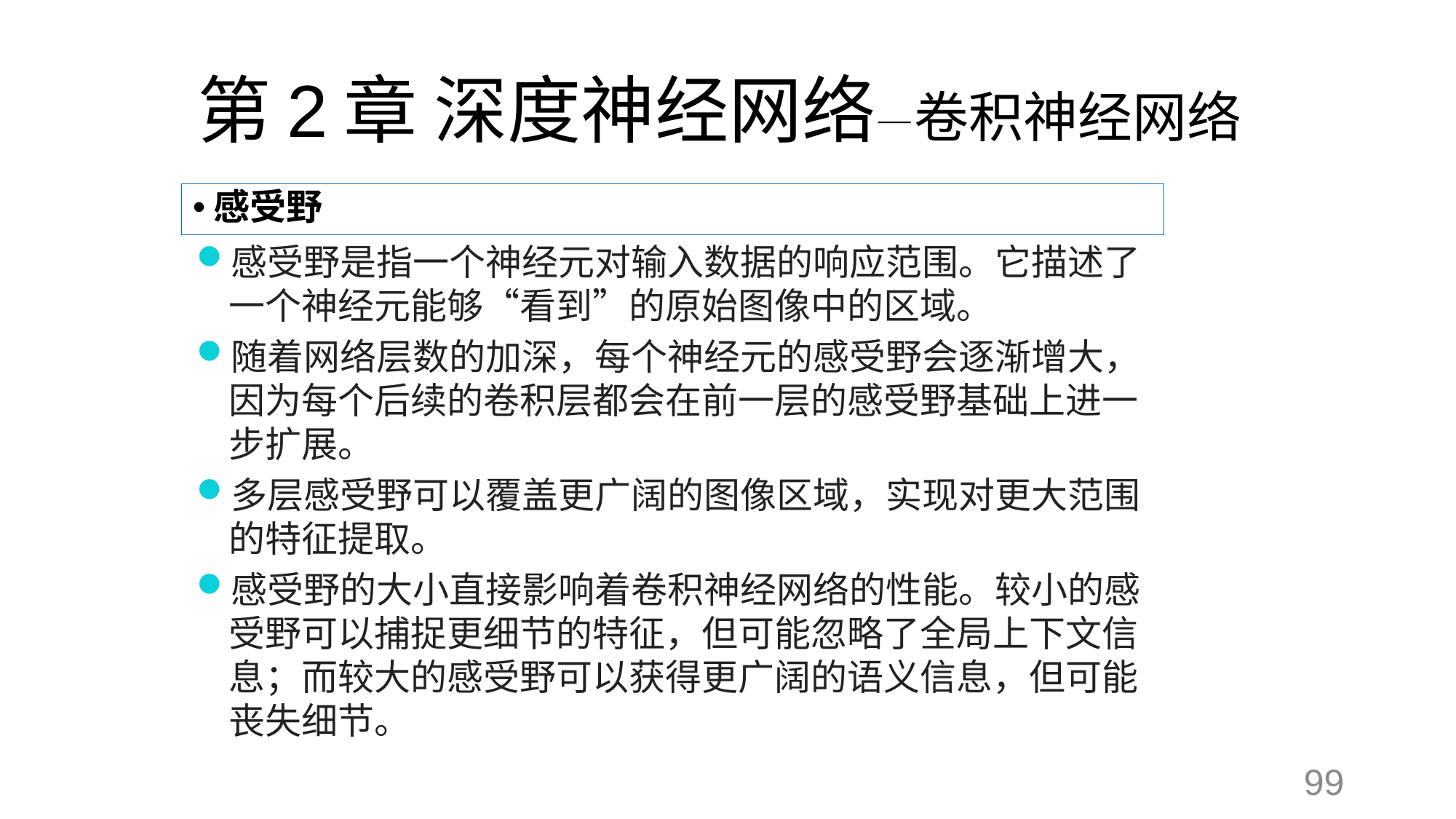

# 第2章 深度神经网络—卷积神经网络
感受野

感受野是指一个神经元对输入数据的响应范围。它描述了一个神经元能够“看到”的原始图像中的区域。
随着网络层数的加深，每个神经元的感受野会逐渐增大，因为每个后续的卷积层都会在前一层的感受野基础上进一步扩展。
多层感受野可以覆盖更广阔的图像区域，实现对更大范围的特征提取。
感受野的大小直接影响着卷积神经网络的性能。较小的感受野可以捕捉更细节的特征，但可能忽略了全局上下文信息；而较大的感受野可以获得更广阔的语义信息，但可能丧失细节。

99